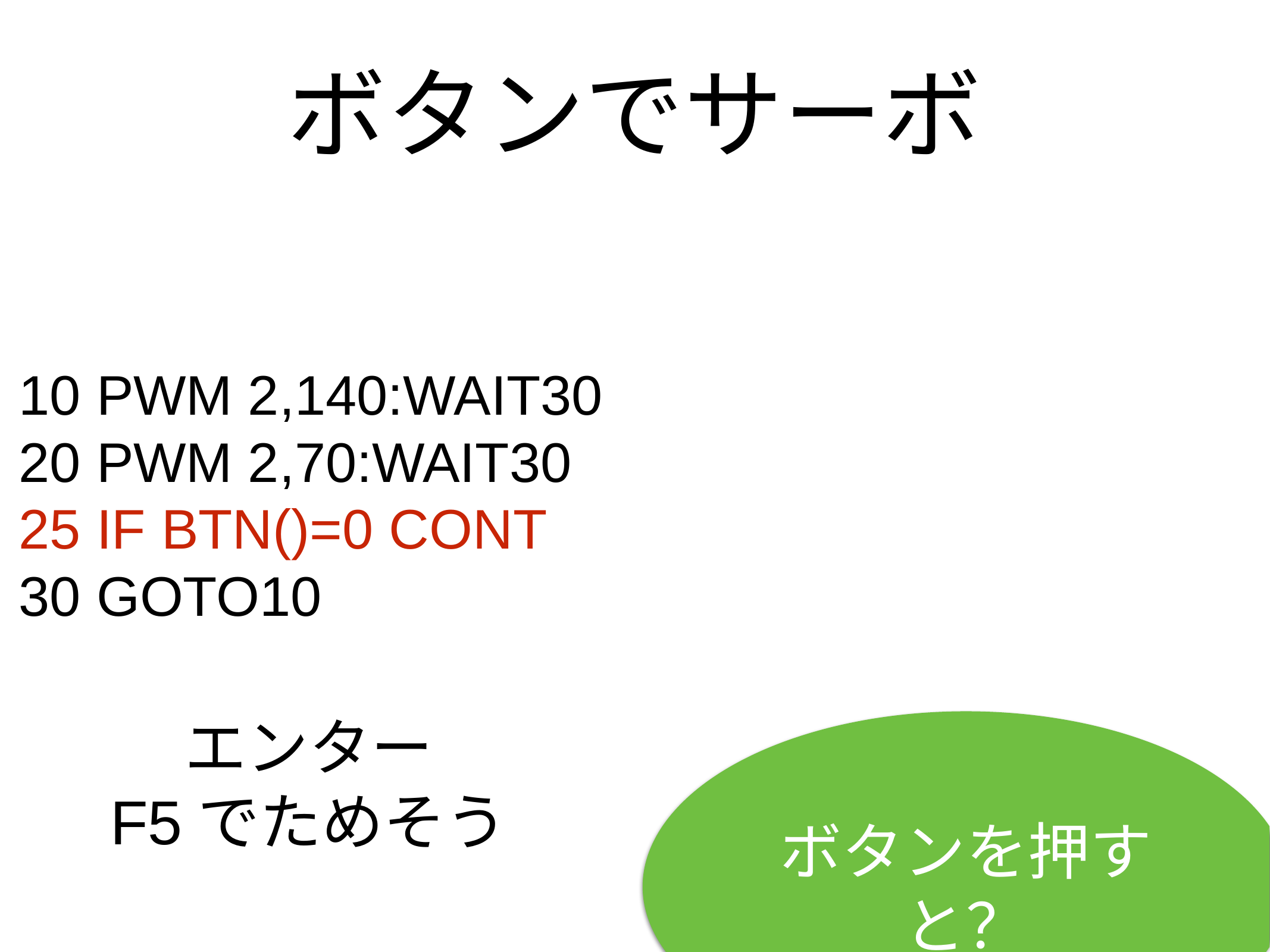

ボタンでサーボ
10 PWM 2,140:WAIT30
20 PWM 2,70:WAIT30
25 IF BTN()=0 CONT
30 GOTO10
# エンター
F5でためそう
ボタンを押すと？